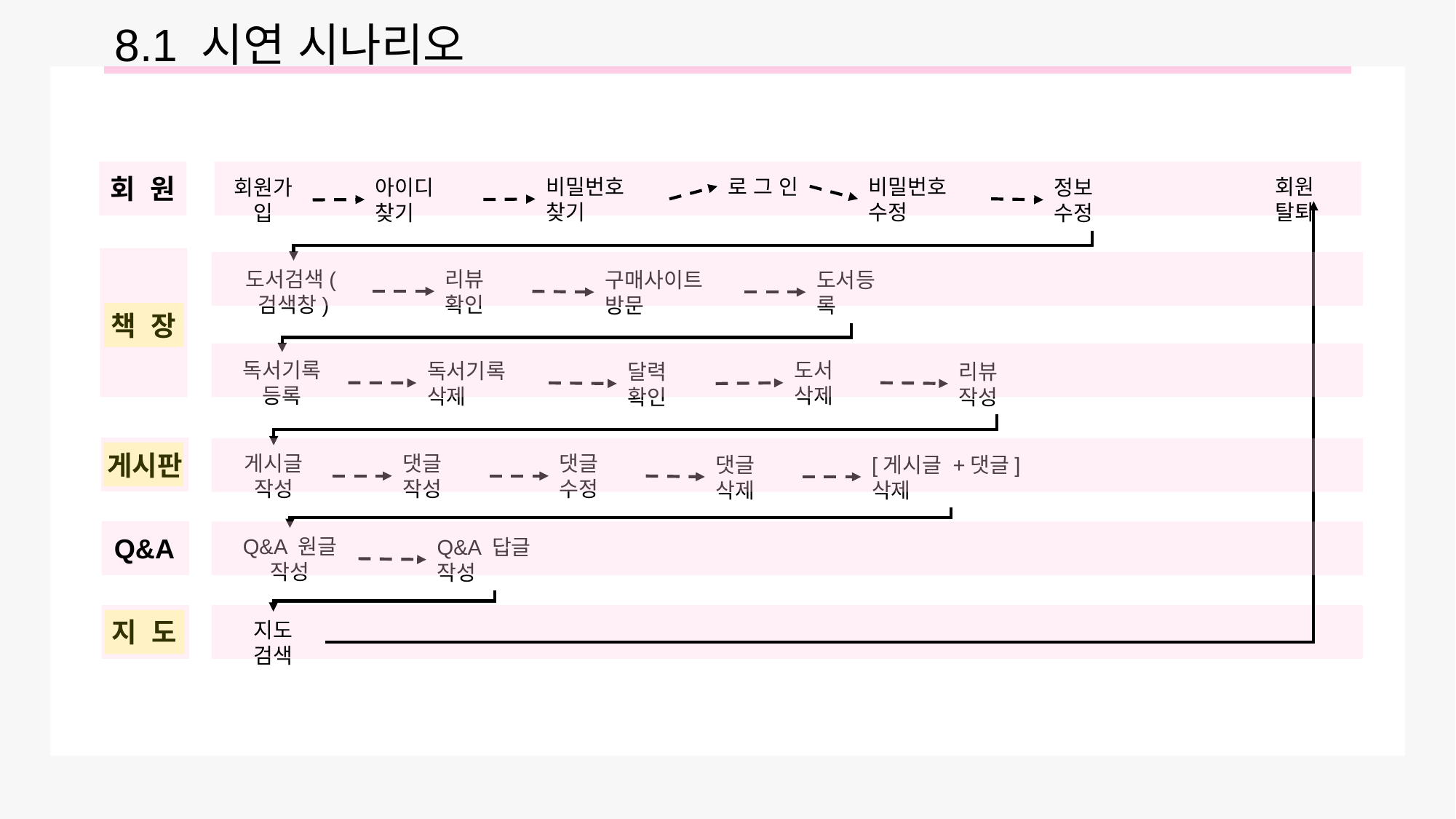

8.1 시연 시나리오

회  원
비밀번호 수정
로 그 인
회원 탈퇴
비밀번호 찾기
아이디 찾기
회원가입
정보 수정

리뷰 확인
도서검색(검색창)
구매사이트 방문
도서등록
책  장

도서 삭제
독서기록 등록
독서기록 삭제
달력 확인
리뷰 작성

게시판
댓글 작성
댓글 수정
게시글 작성
댓글 삭제
[게시글 +댓글] 삭제

Q&A
Q&A 원글 작성
Q&A 답글 작성

지  도
지도 검색